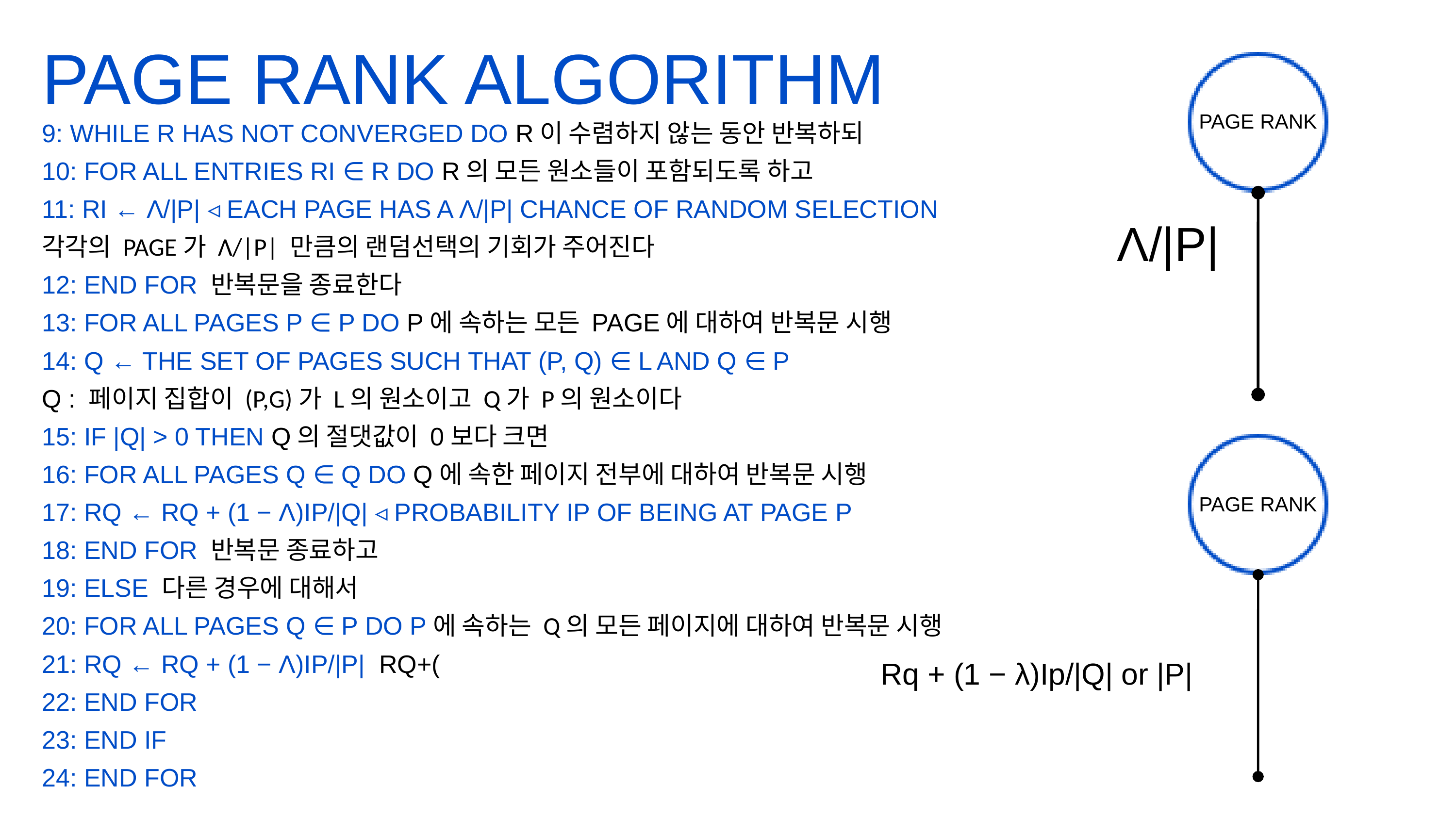

PAGE RANK ALGORITHM

PAGE RANK

 Λ/|P|
9: WHILE R HAS NOT CONVERGED DO R이 수렴하지 않는 동안 반복하되
10: FOR ALL ENTRIES RI ∈ R DO R의 모든 원소들이 포함되도록 하고
11: RI ← Λ/|P| ◃ EACH PAGE HAS A Λ/|P| CHANCE OF RANDOM SELECTION
각각의 PAGE가 Λ/|P| 만큼의 랜덤선택의 기회가 주어진다
12: END FOR 반복문을 종료한다
13: FOR ALL PAGES P ∈ P DO P에 속하는 모든 PAGE에 대하여 반복문 시행
14: Q ← THE SET OF PAGES SUCH THAT (P, Q) ∈ L AND Q ∈ P
Q : 페이지 집합이 (P,G)가 L의 원소이고 Q가 P의 원소이다
15: IF |Q| > 0 THEN Q의 절댓값이 0보다 크면
16: FOR ALL PAGES Q ∈ Q DO Q에 속한 페이지 전부에 대하여 반복문 시행
17: RQ ← RQ + (1 − Λ)IP/|Q| ◃ PROBABILITY IP OF BEING AT PAGE P
18: END FOR 반복문 종료하고
19: ELSE 다른 경우에 대해서
20: FOR ALL PAGES Q ∈ P DO P에 속하는 Q의 모든 페이지에 대하여 반복문 시행
21: RQ ← RQ + (1 − Λ)IP/|P|  RQ+(
22: END FOR
23: END IF
24: END FOR

PAGE RANK

Rq + (1 − λ)Ip/|Q| or |P|